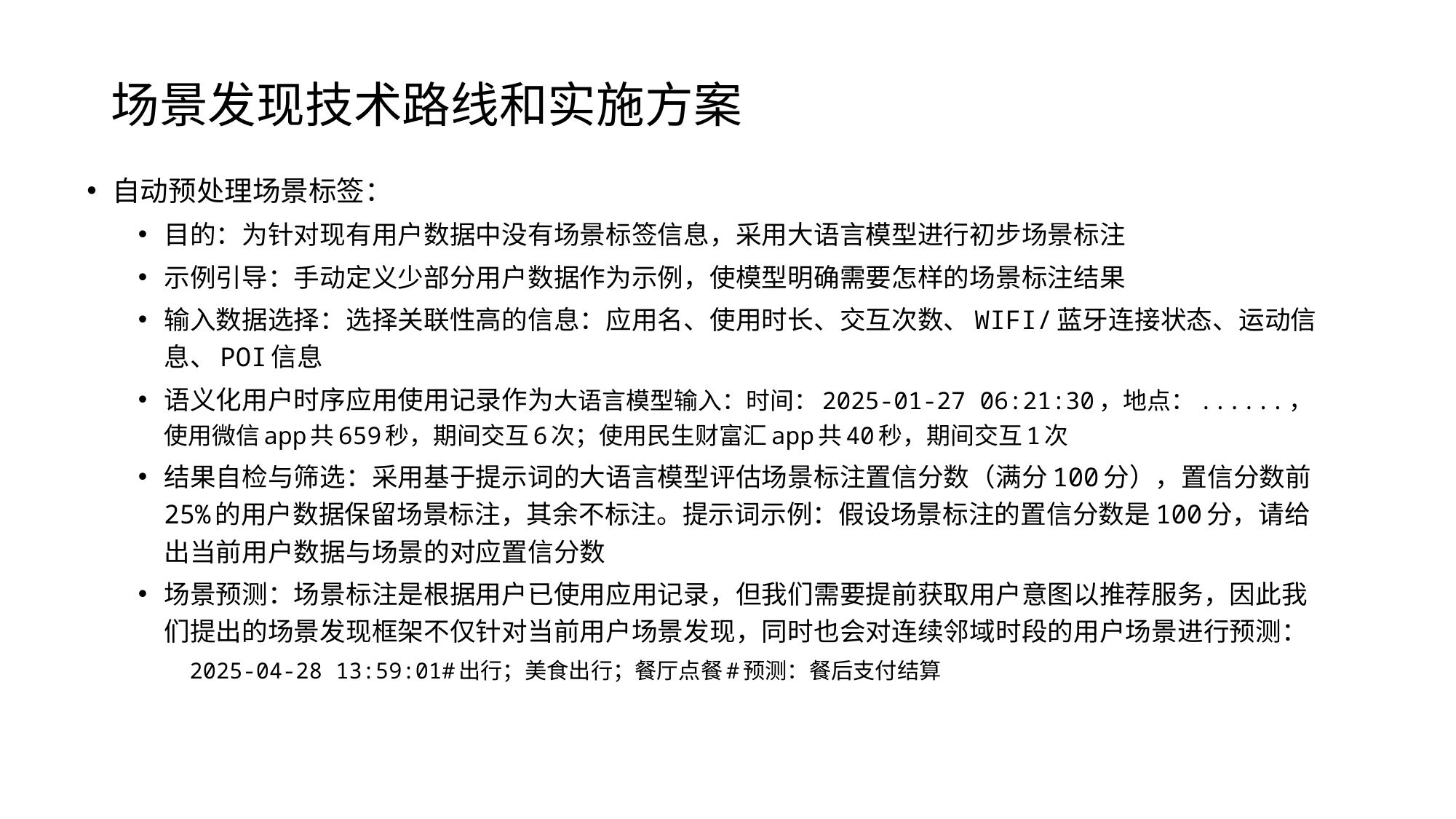

# 场景发现技术路线和实施方案
自动预处理场景标签：
目的：为针对现有用户数据中没有场景标签信息，采用大语言模型进行初步场景标注​
示例引导：手动定义少部分用户数据作为示例，使模型明确需要怎样的场景标注结果
输入数据选择：选择关联性高的信息：应用名、使用时长、交互次数、WIFI/蓝牙连接状态、运动信息、POI信息
语义化用户时序应用使用记录作为大语言模型输入：时间：2025-01-27 06:21:30，地点：......，使用微信app共659秒，期间交互6次；使用民生财富汇app共40秒，期间交互1次
结果自检与筛选：采用基于提示词的大语言模型评估场景标注置信分数（满分100分），置信分数前25%的用户数据保留场景标注，其余不标注。提示词示例：假设场景标注的置信分数是100分，请给出当前用户数据与场景的对应置信分数
场景预测：场景标注是根据用户已使用应用记录，但我们需要提前获取用户意图以推荐服务，因此我们提出的场景发现框架不仅针对当前用户场景发现，同时也会对连续邻域时段的用户场景进行预测：
2025-04-28 13:59:01#出行；美食出行；餐厅点餐#预测：餐后支付结算